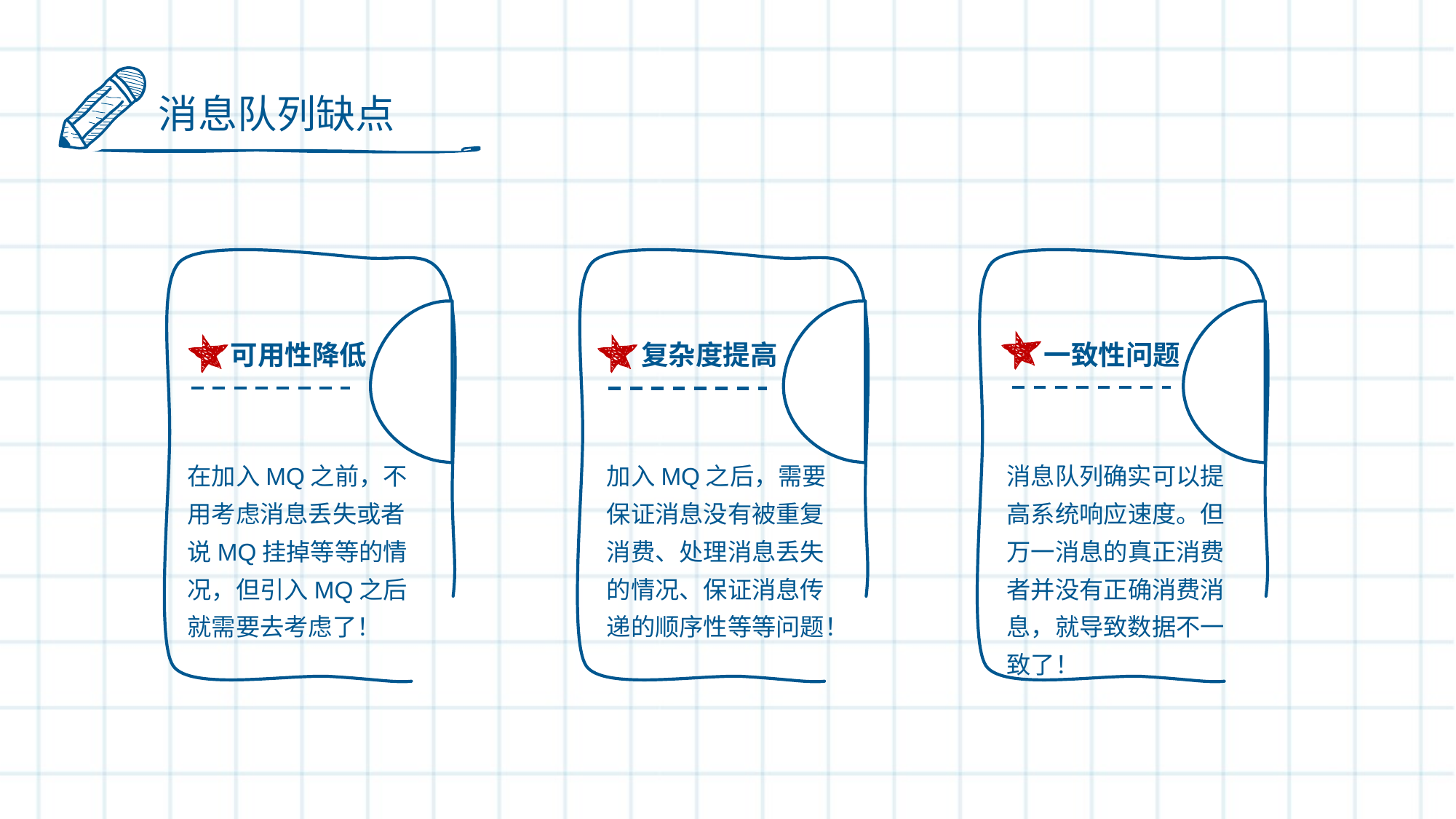

消息队列缺点

可用性降低
复杂度提高
一致性问题

在加入MQ之前，不用考虑消息丢失或者说MQ挂掉等等的情况，但引入MQ之后就需要去考虑了！
加入MQ之后，需要
保证消息没有被重复消费、处理消息丢失的情况、保证消息传递的顺序性等等问题！
消息队列确实可以提高系统响应速度。但万一消息的真正消费者并没有正确消费消息，就导致数据不一致了！